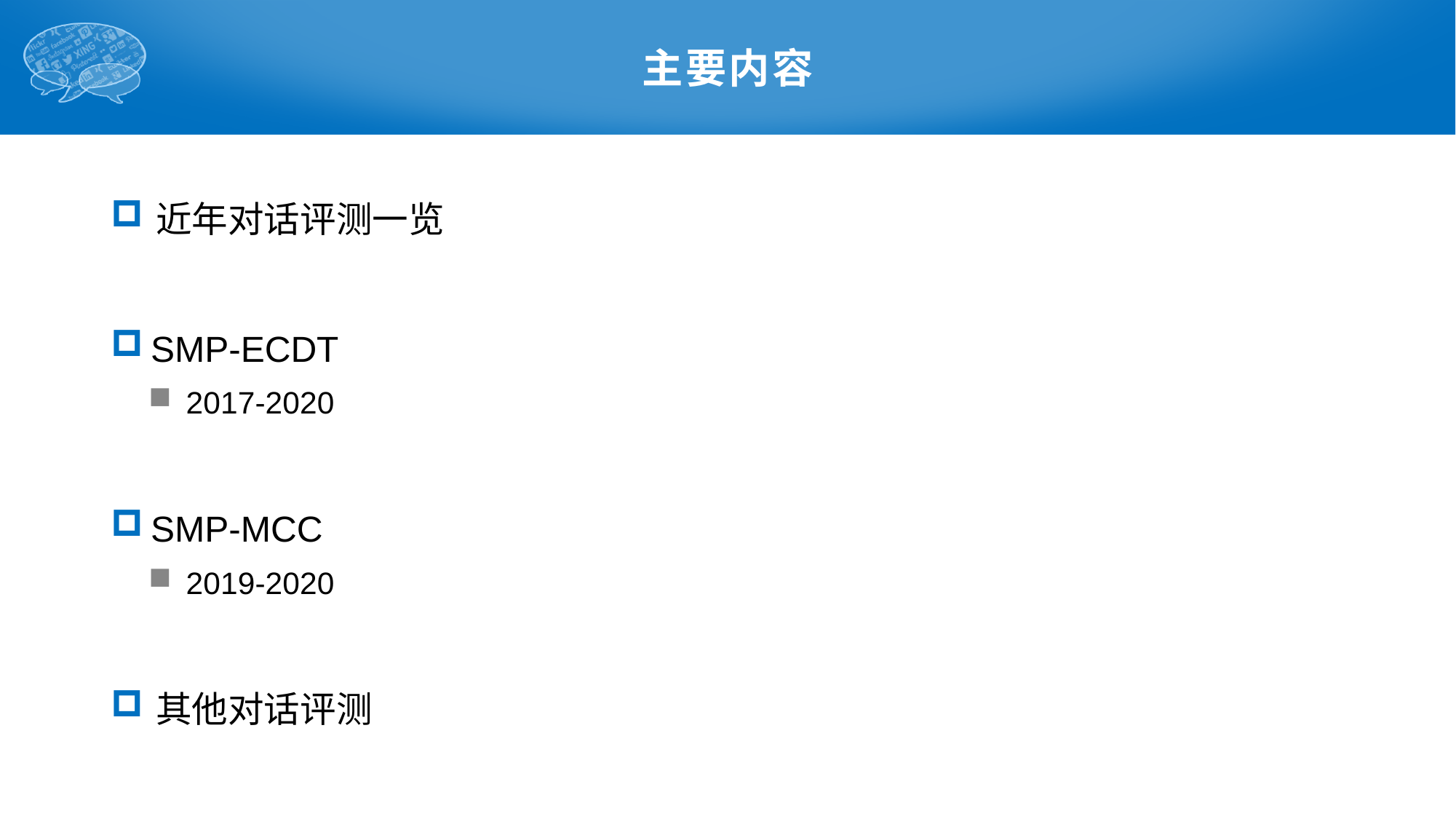

# 主要内容
 近年对话评测一览

 SMP-ECDT
 2017-2020

 SMP-MCC
 2019-2020

 其他对话评测